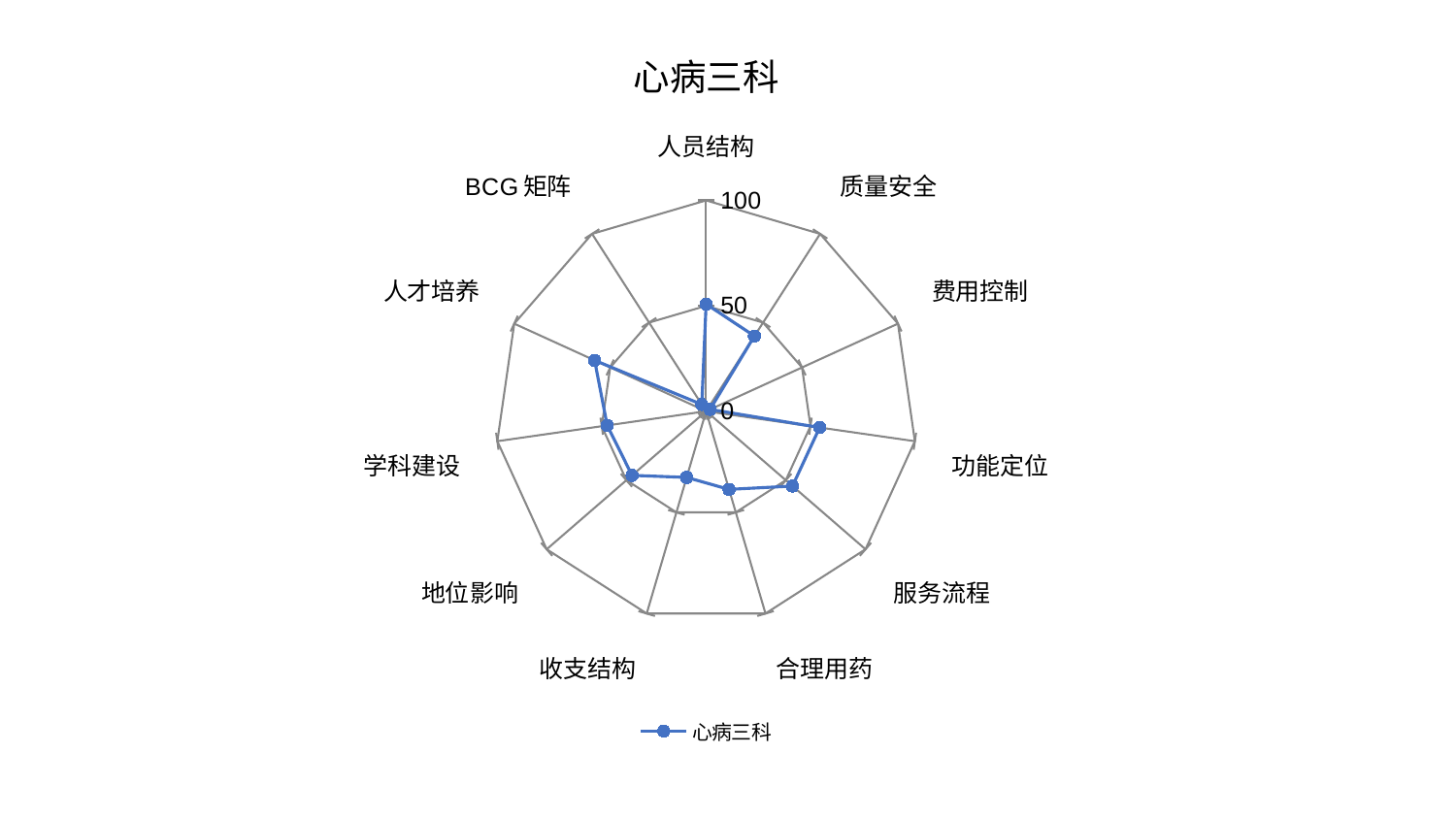

### Chart: 心病三科

| Category | 心病三科 |
|---|---|
| 人员结构 | 50.84306291643218 |
| 质量安全 | 42.395273362357734 |
| 费用控制 | 2.062183597171868 |
| 功能定位 | 54.396526994773254 |
| 服务流程 | 54.204801119382125 |
| 合理用药 | 38.64524014935142 |
| 收支结构 | 32.72811398874907 |
| 地位影响 | 46.47227466076751 |
| 学科建设 | 47.37678457350409 |
| 人才培养 | 58.10938146584542 |
| BCG矩阵 | 3.7984521968846807 |
141